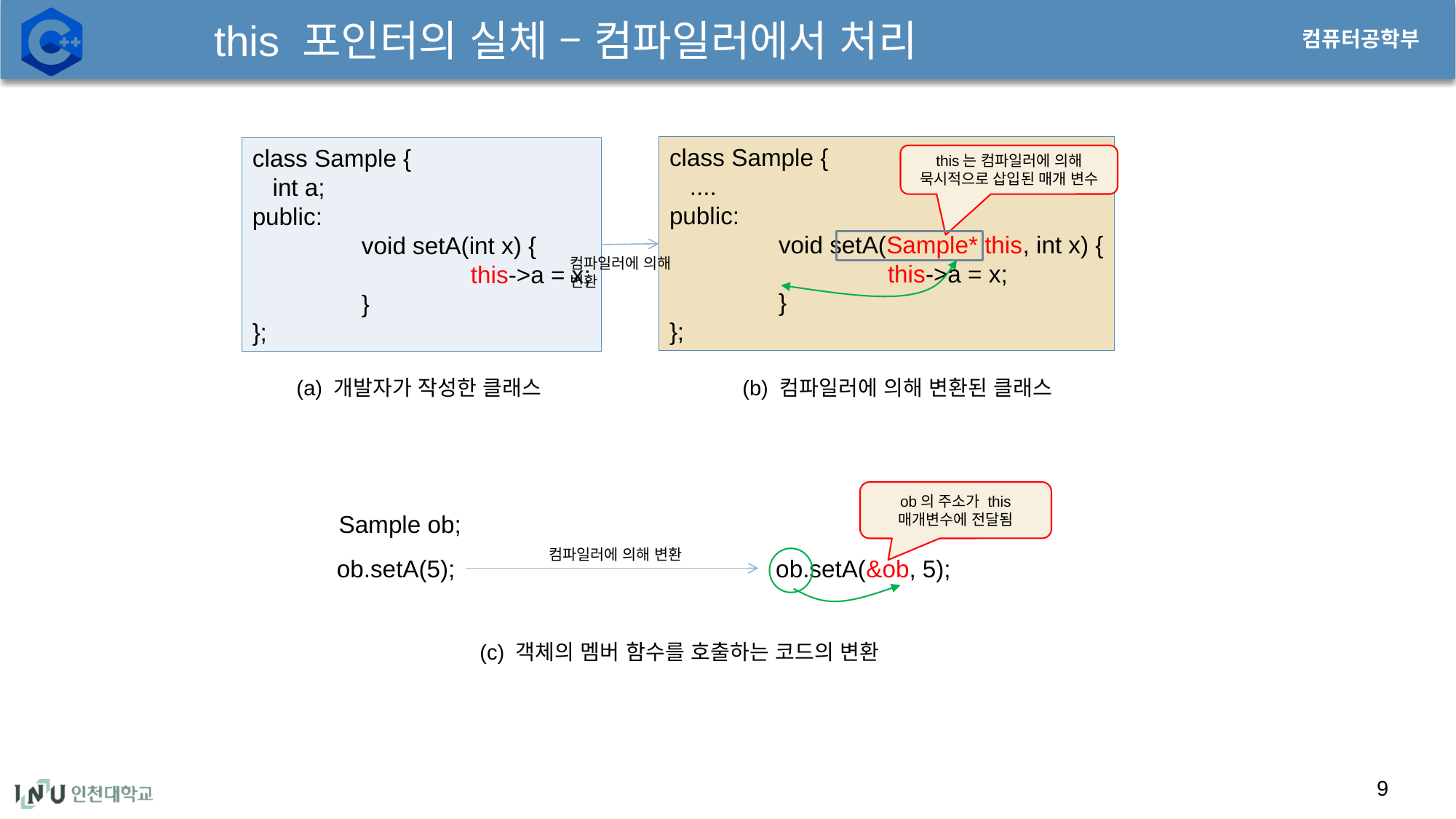

# this 포인터의 실체 – 컴파일러에서 처리
class Sample {
   ....
public:
	void setA(Sample* this, int x) {
		this->a = x;
	}
};
class Sample {
   int a;
public:
	void setA(int x) {
		this->a = x;
	}
};
this는 컴파일러에 의해 묵시적으로 삽입된 매개 변수

컴파일러에 의해
변환

(a) 개발자가 작성한 클래스
(b) 컴파일러에 의해 변환된 클래스
ob의 주소가 this 매개변수에 전달됨
Sample ob;
컴파일러에 의해 변환
ob.setA(5);
 ob.setA(&ob, 5);

(c) 객체의 멤버 함수를 호출하는 코드의 변환